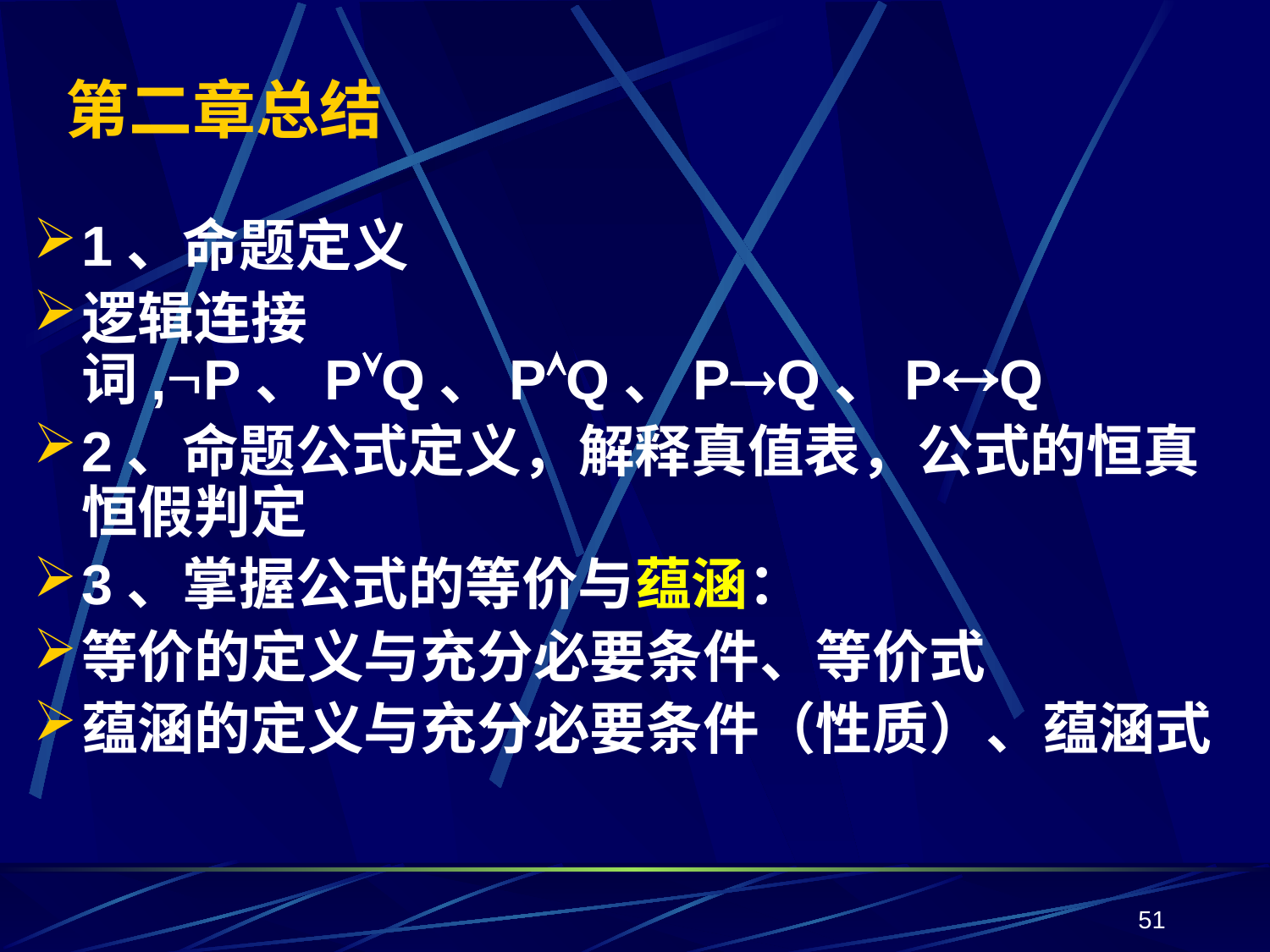

# 第二章总结
1、命题定义
逻辑连接词,¬P、P∨Q、P∧Q、P→Q、P↔Q
2、命题公式定义，解释真值表，公式的恒真恒假判定
3、掌握公式的等价与蕴涵：
等价的定义与充分必要条件、等价式
蕴涵的定义与充分必要条件（性质）、蕴涵式

51